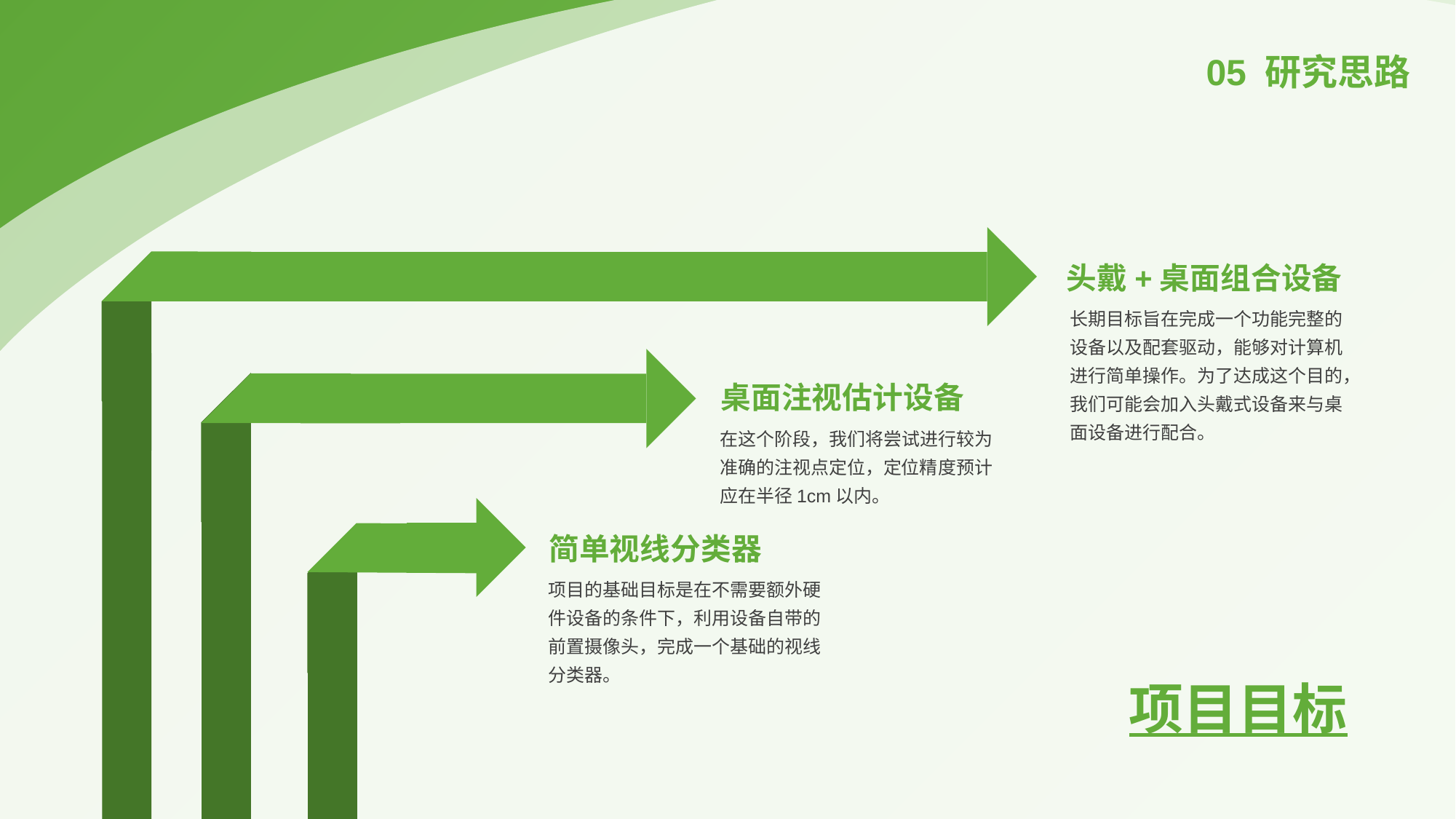

05 研究思路

头戴+桌面组合设备

长期目标旨在完成一个功能完整的设备以及配套驱动，能够对计算机进行简单操作。为了达成这个目的，我们可能会加入头戴式设备来与桌面设备进行配合。

桌面注视估计设备

在这个阶段，我们将尝试进行较为准确的注视点定位，定位精度预计应在半径1cm以内。

简单视线分类器

项目的基础目标是在不需要额外硬件设备的条件下，利用设备自带的前置摄像头，完成一个基础的视线分类器。
项目目标